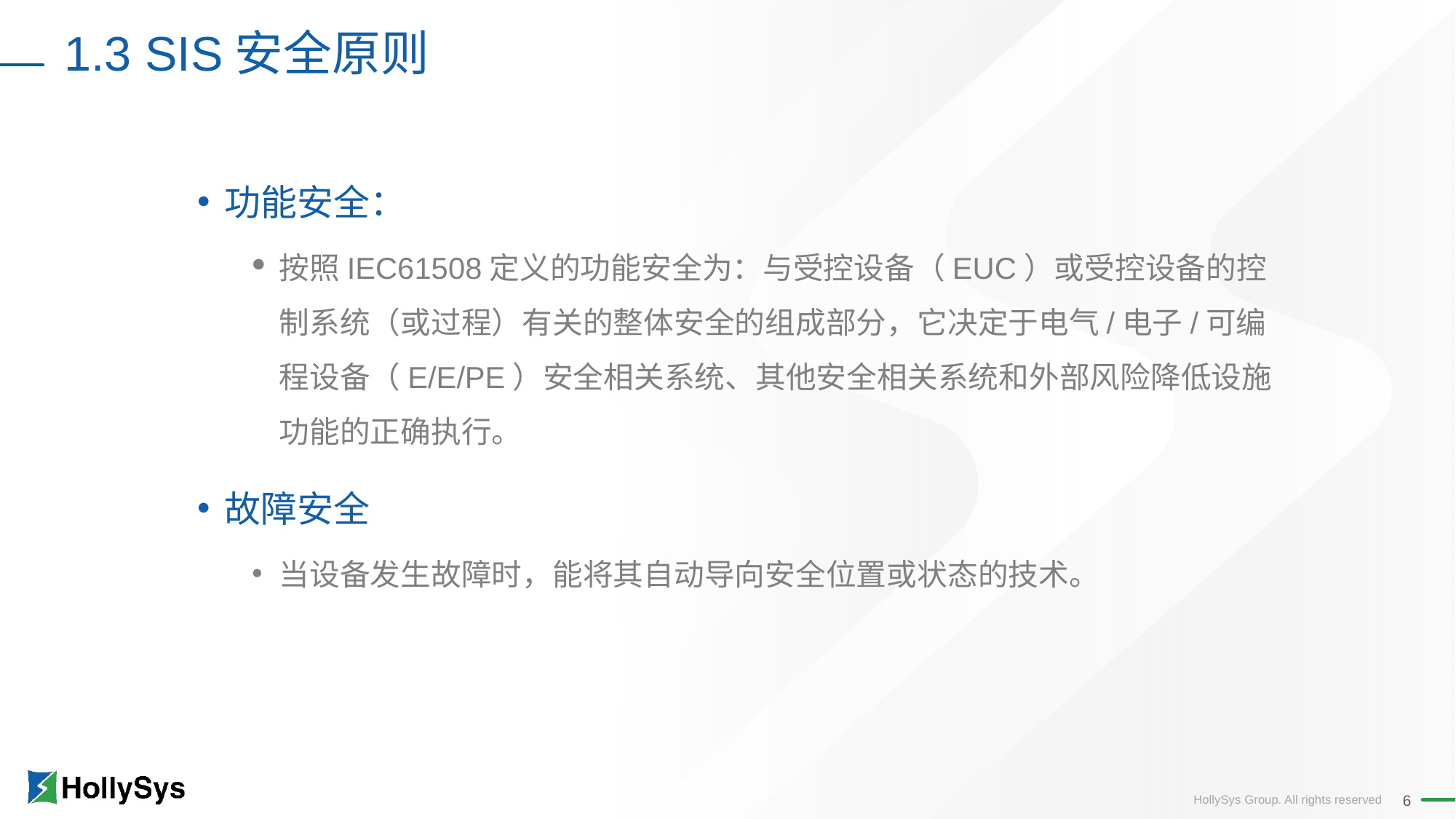

1.3 SIS安全原则
功能安全：
按照IEC61508定义的功能安全为：与受控设备（EUC）或受控设备的控制系统（或过程）有关的整体安全的组成部分，它决定于电气/电子/可编程设备（E/E/PE）安全相关系统、其他安全相关系统和外部风险降低设施功能的正确执行。
故障安全
当设备发生故障时，能将其自动导向安全位置或状态的技术。